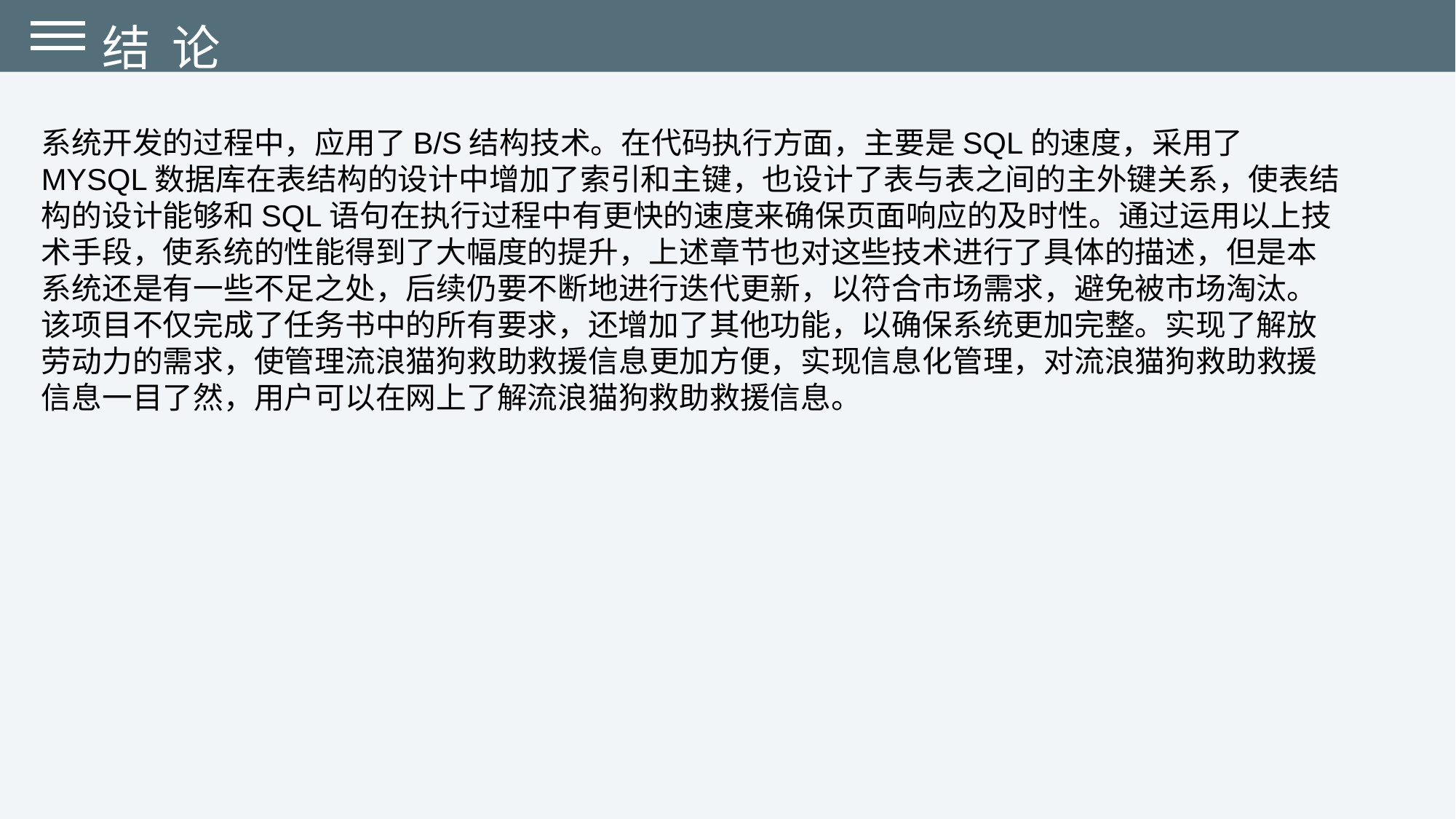

结  论

系统开发的过程中，应用了B/S结构技术。在代码执行方面，主要是SQL的速度，采用了MYSQL数据库在表结构的设计中增加了索引和主键，也设计了表与表之间的主外键关系，使表结构的设计能够和SQL语句在执行过程中有更快的速度来确保页面响应的及时性。通过运用以上技术手段，使系统的性能得到了大幅度的提升，上述章节也对这些技术进行了具体的描述，但是本系统还是有一些不足之处，后续仍要不断地进行迭代更新，以符合市场需求，避免被市场淘汰。
该项目不仅完成了任务书中的所有要求，还增加了其他功能，以确保系统更加完整。实现了解放劳动力的需求，使管理流浪猫狗救助救援信息更加方便，实现信息化管理，对流浪猫狗救助救援信息一目了然，用户可以在网上了解流浪猫狗救助救援信息。